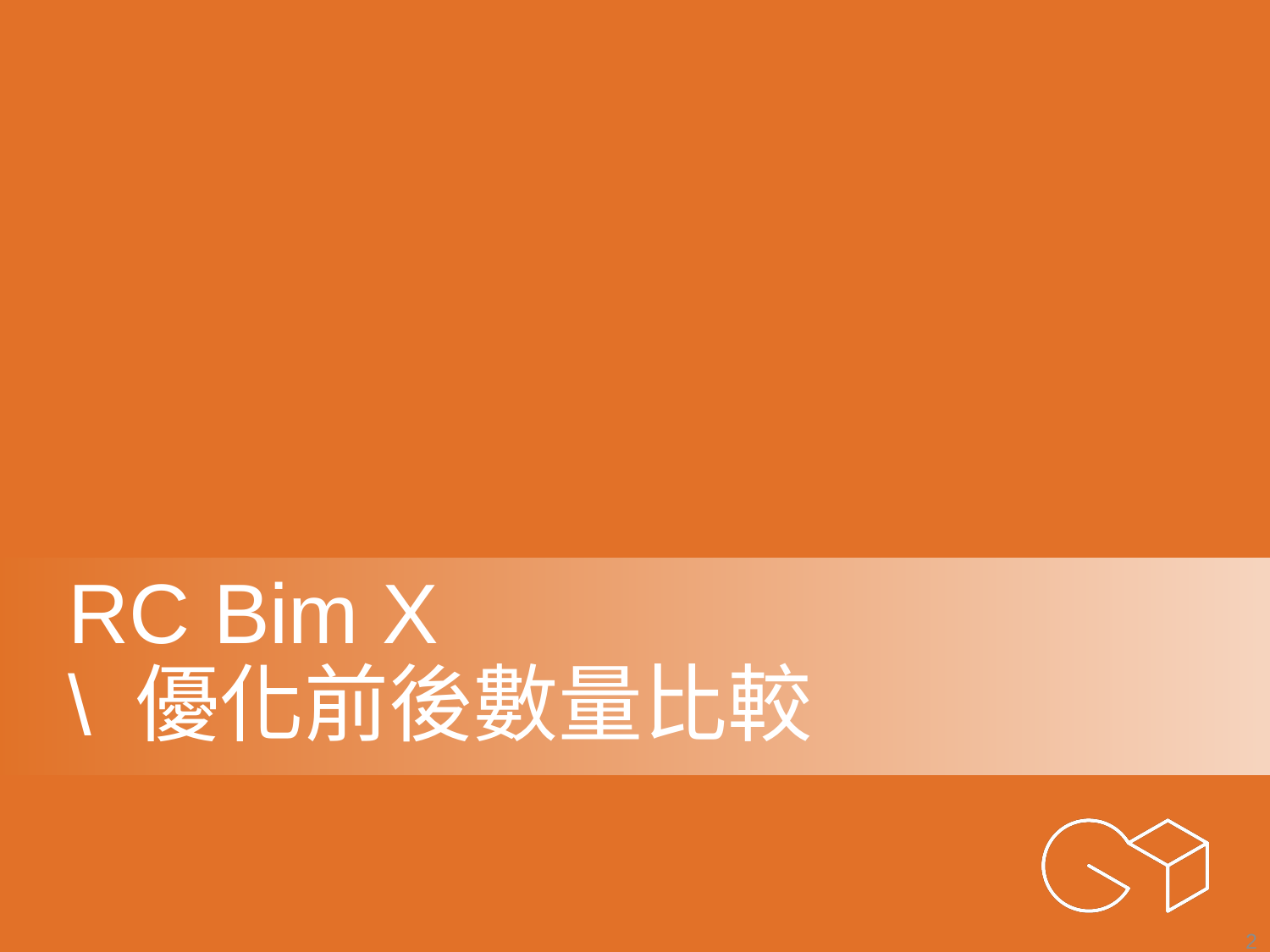

# RC Bim X \ 優化前後數量比較
2